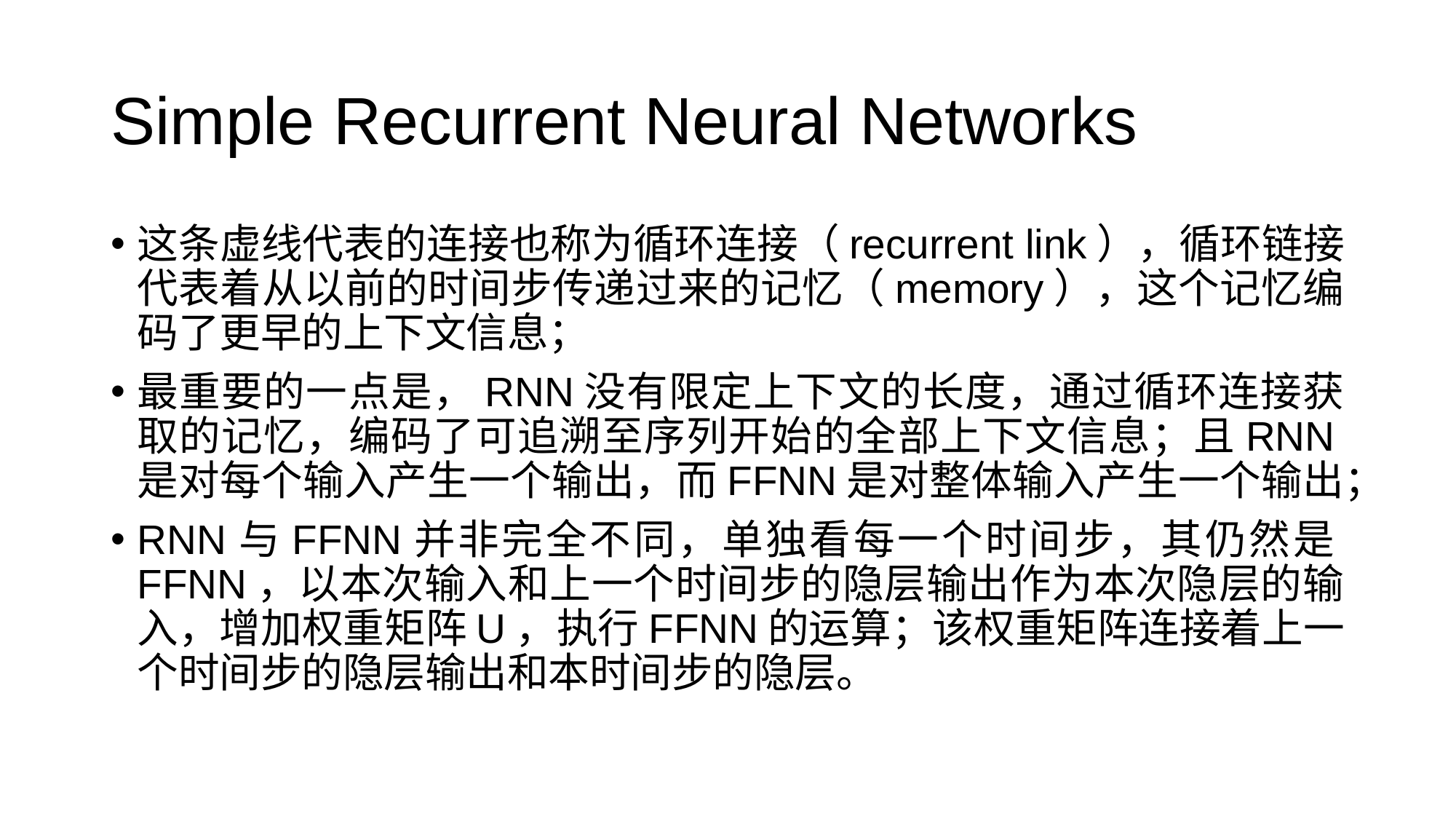

# Simple Recurrent Neural Networks
这条虚线代表的连接也称为循环连接（recurrent link），循环链接代表着从以前的时间步传递过来的记忆（memory），这个记忆编码了更早的上下文信息；
最重要的一点是，RNN没有限定上下文的长度，通过循环连接获取的记忆，编码了可追溯至序列开始的全部上下文信息；且RNN是对每个输入产生一个输出，而FFNN是对整体输入产生一个输出；
RNN与FFNN并非完全不同，单独看每一个时间步，其仍然是FFNN，以本次输入和上一个时间步的隐层输出作为本次隐层的输入，增加权重矩阵U，执行FFNN的运算；该权重矩阵连接着上一个时间步的隐层输出和本时间步的隐层。